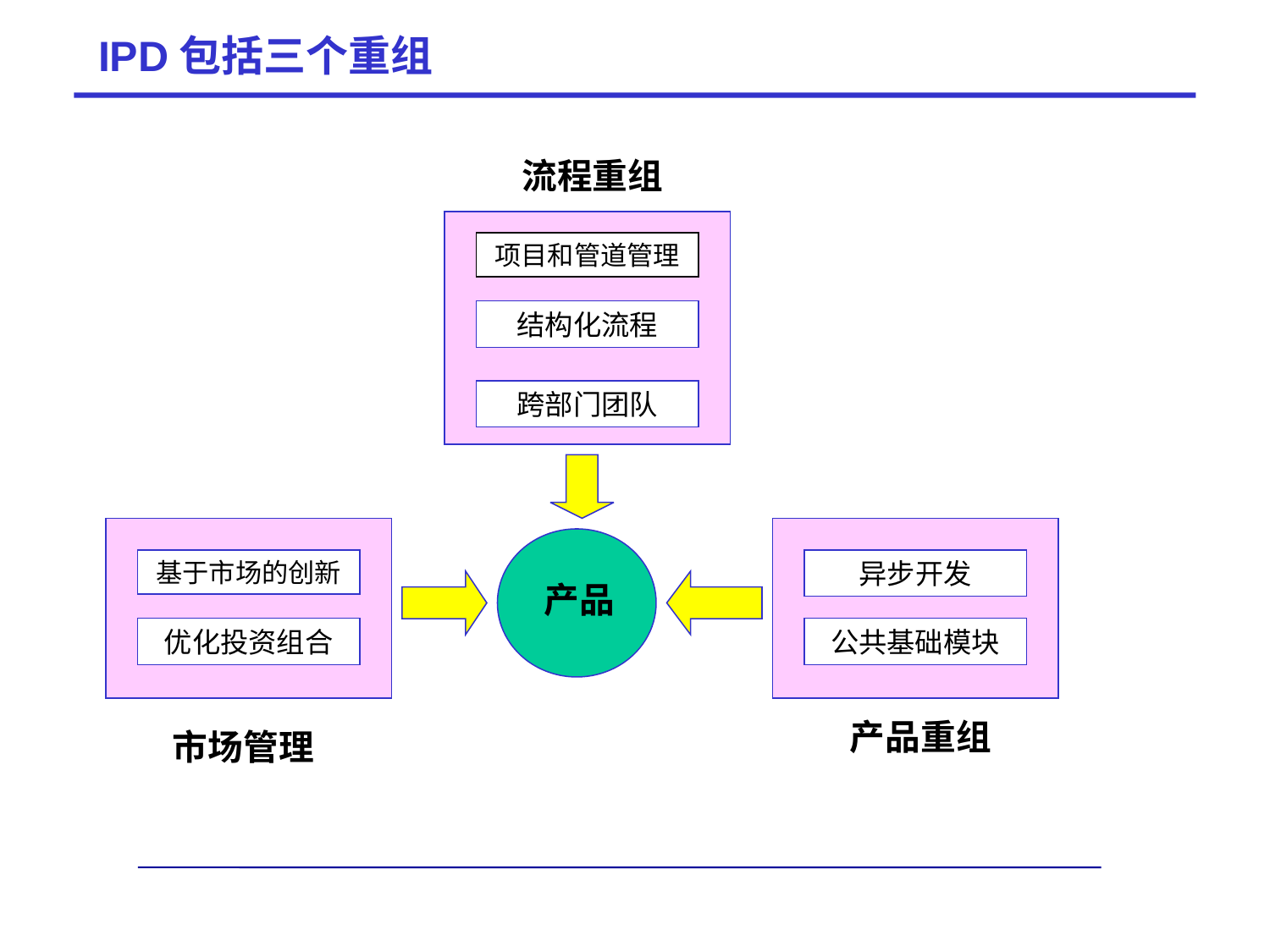

IPD包括三个重组
流程重组

项目和管道管理
结构化流程
跨部门团队

基于市场的创新
异步开发

 产品

优化投资组合
公共基础模块
产品重组
市场管理